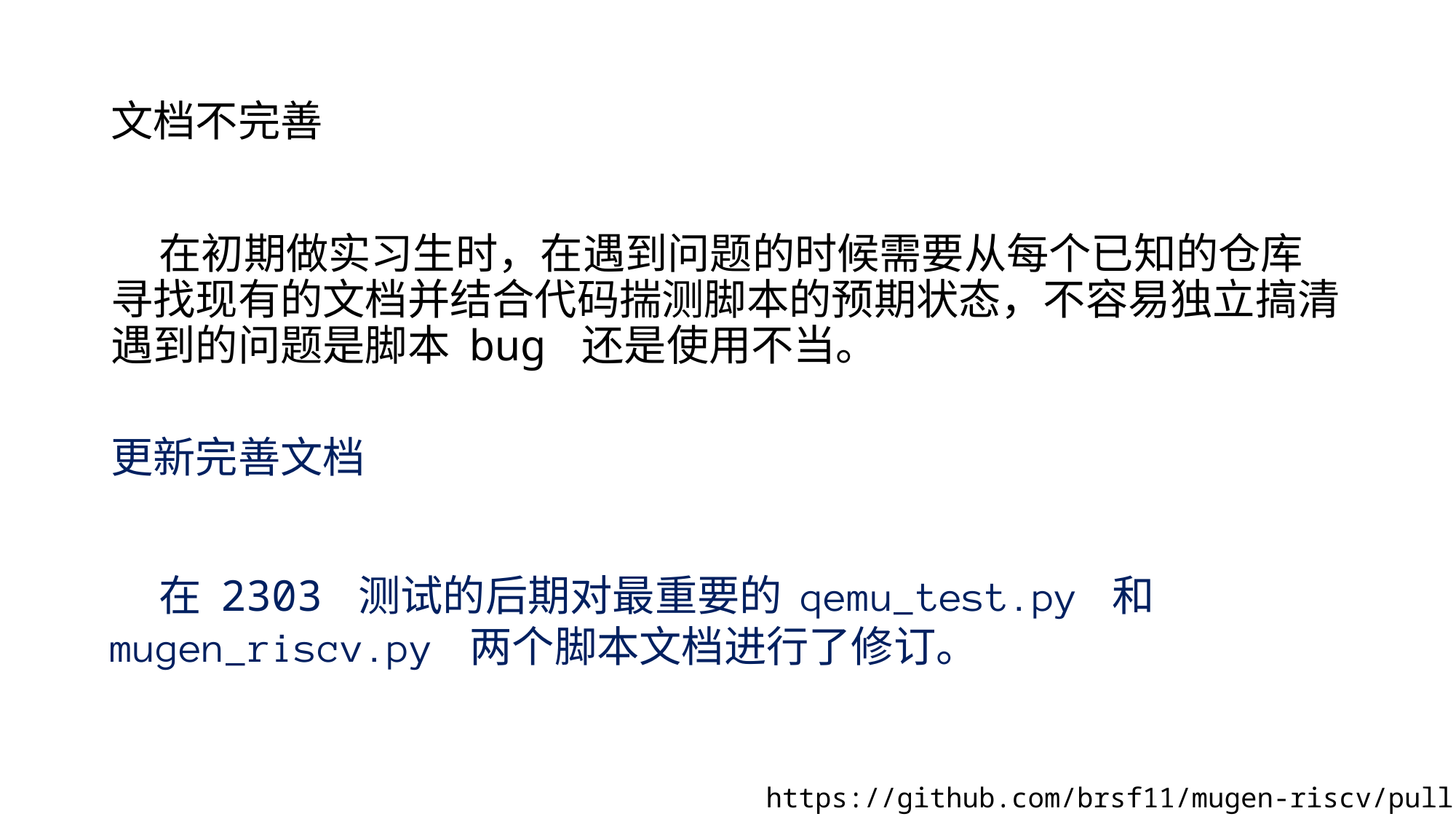

# 文档不完善
    在初期做实习生时，在遇到问题的时候需要从每个已知的仓库寻找现有的文档并结合代码揣测脚本的预期状态，不容易独立搞清遇到的问题是脚本 bug 还是使用不当。

更新完善文档
    在 2303 测试的后期对最重要的 qemu_test.py 和 mugen_riscv.py 两个脚本文档进行了修订。
https://github.com/brsf11/mugen-riscv/pull/18